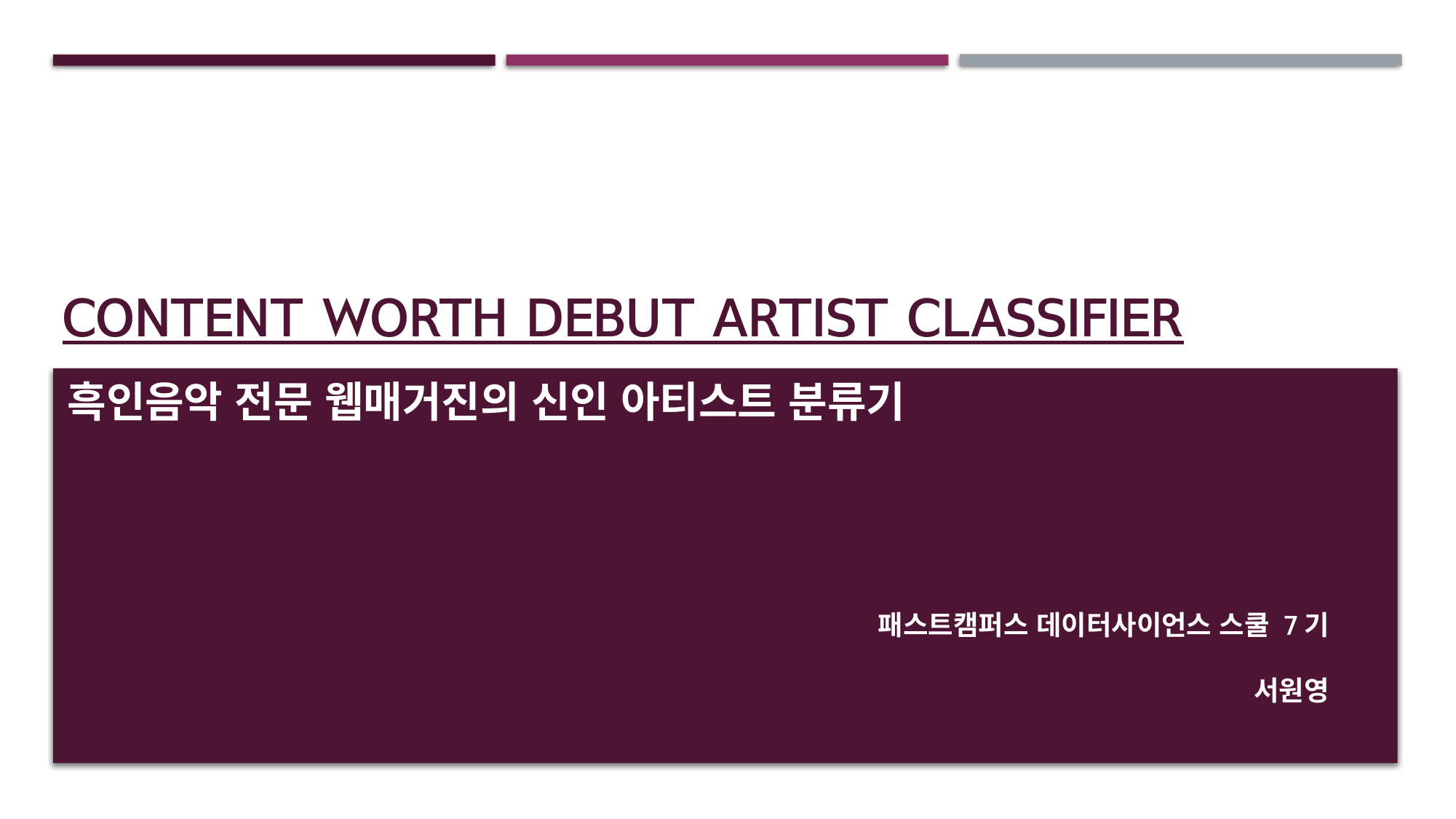

# Content worth debut artist classifier
흑인음악 전문 웹매거진의 신인 아티스트 분류기
패스트캠퍼스 데이터사이언스 스쿨 7기

서원영